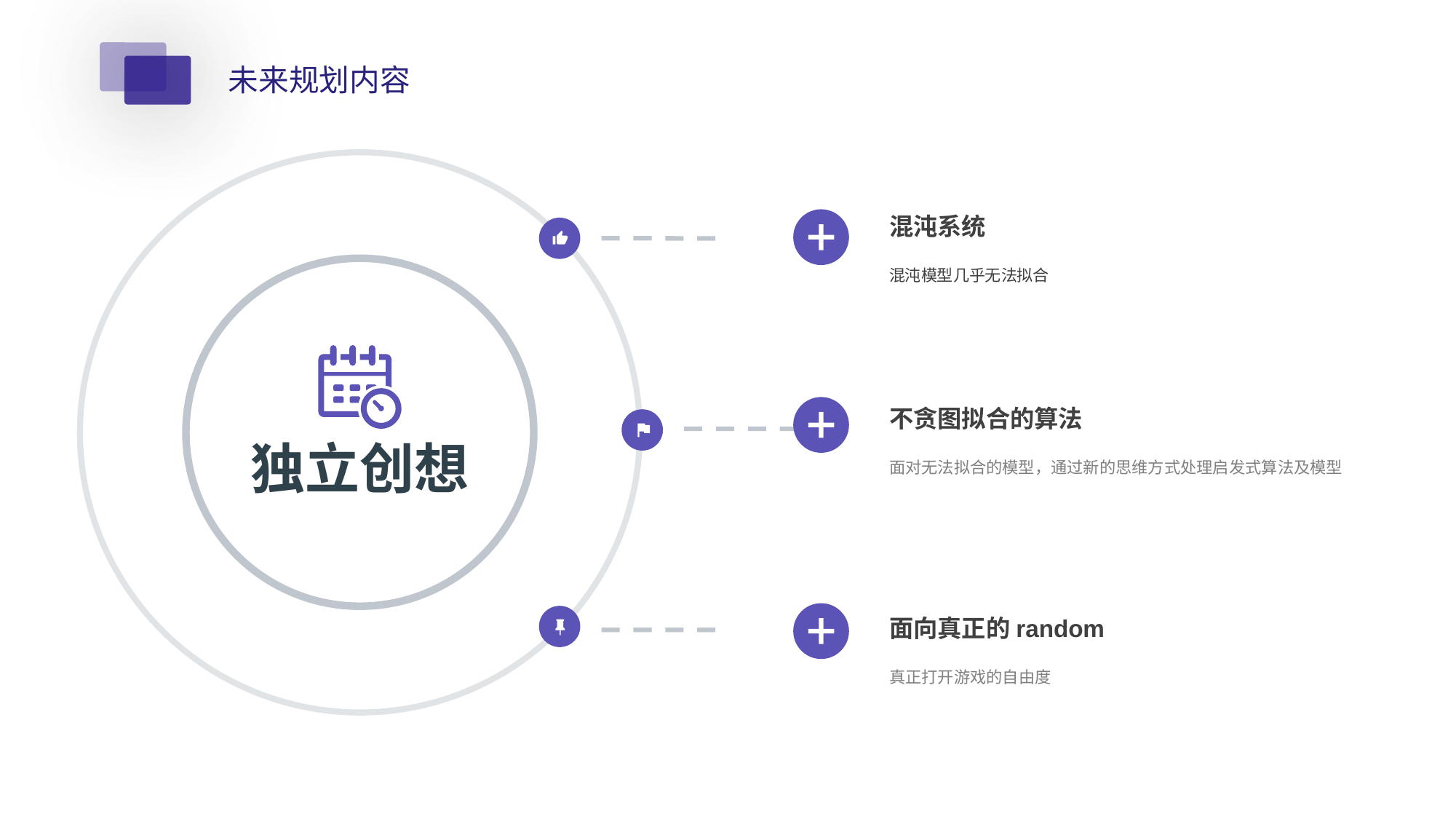

未来规划内容

混沌系统

混沌模型几乎无法拟合

不贪图拟合的算法

独立创想

面对无法拟合的模型，通过新的思维方式处理启发式算法及模型

面向真正的random

真正打开游戏的自由度